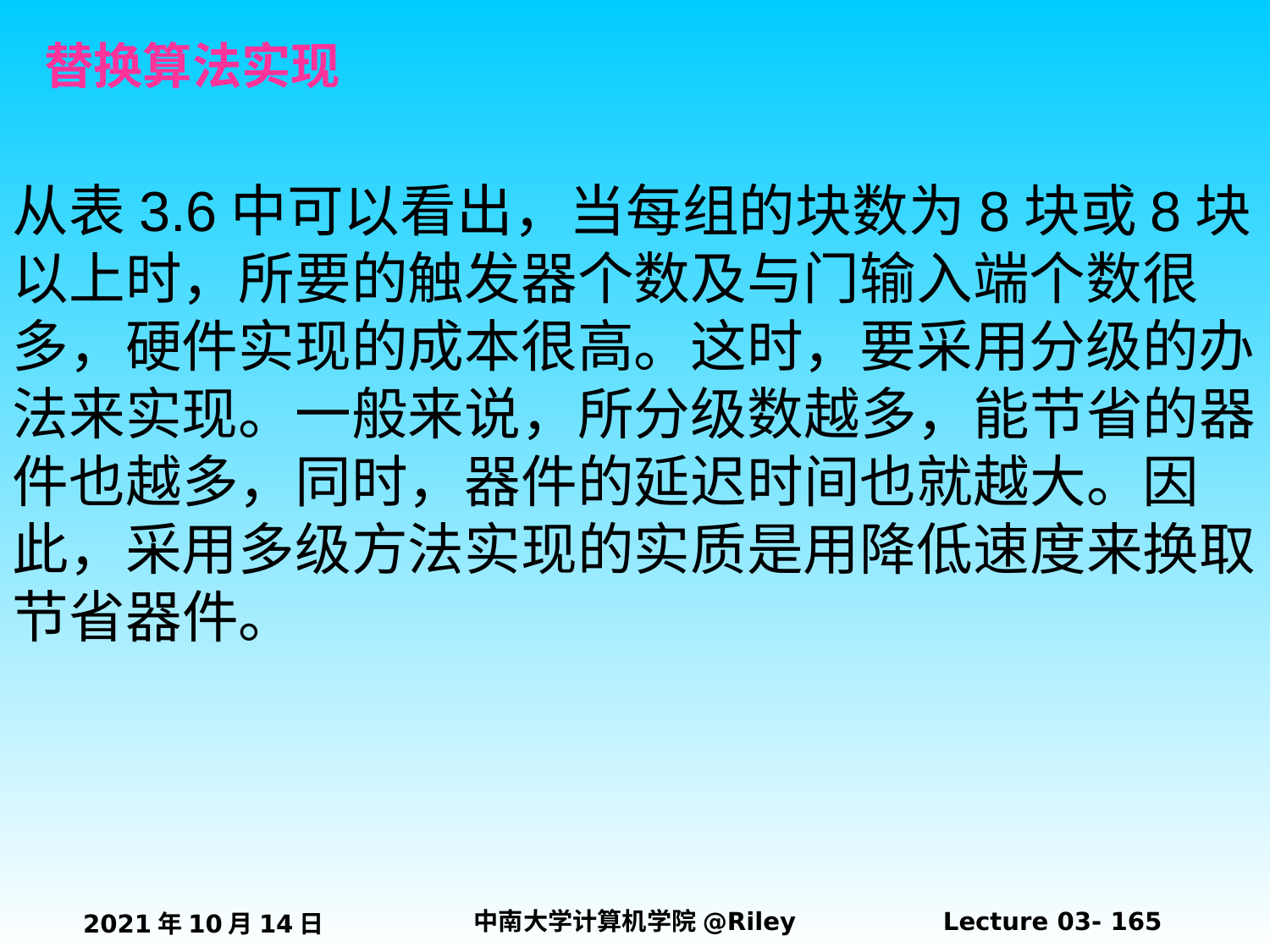

替换算法实现
从表3.6中可以看出，当每组的块数为8块或8块以上时，所要的触发器个数及与门输入端个数很多，硬件实现的成本很高。这时，要采用分级的办法来实现。一般来说，所分级数越多，能节省的器件也越多，同时，器件的延迟时间也就越大。因此，采用多级方法实现的实质是用降低速度来换取节省器件。

中南大学计算机学院@Riley
Lecture 03- 165
2021年10月14日